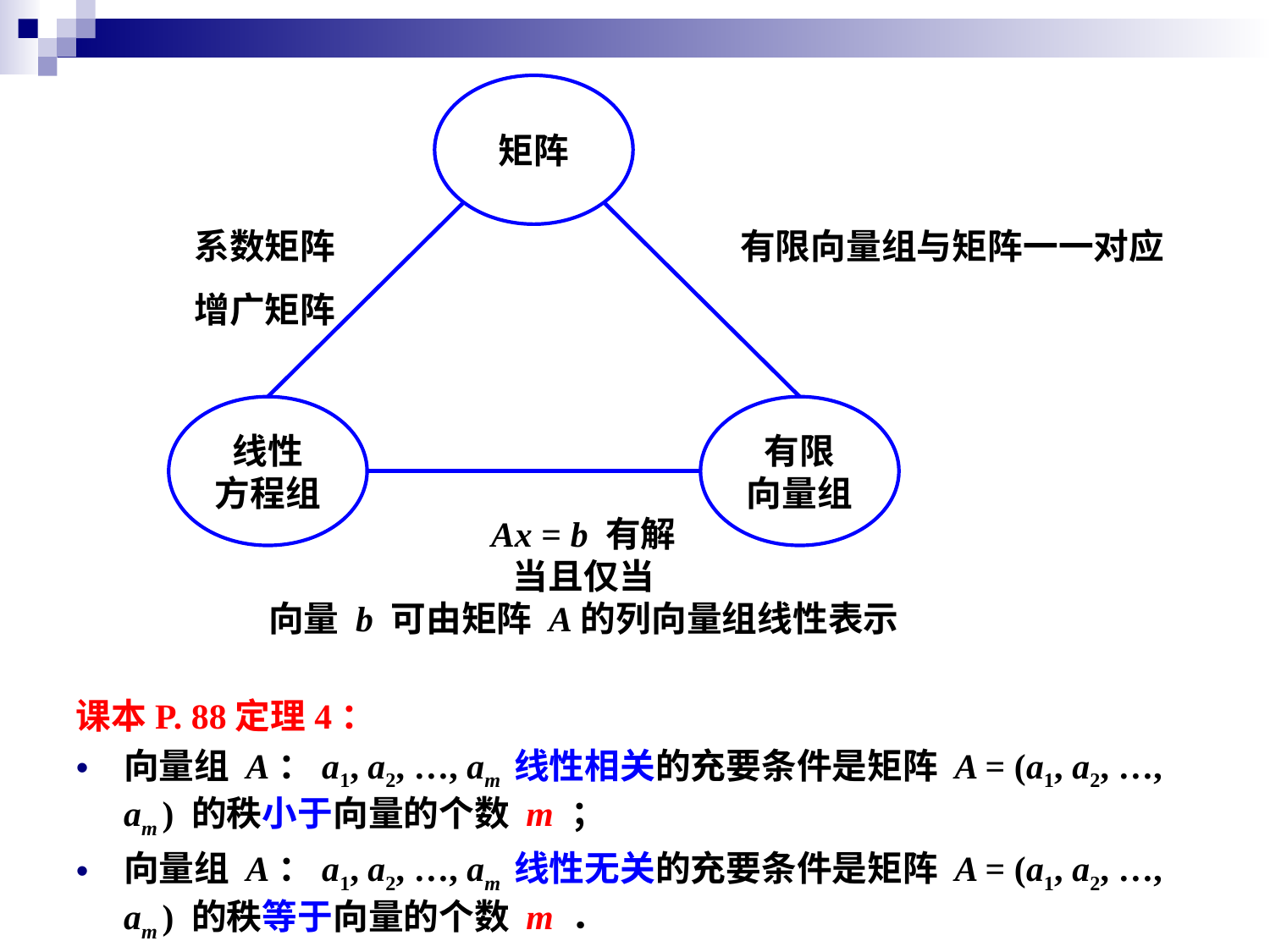

矩阵
系数矩阵
增广矩阵
有限向量组与矩阵一一对应
线性
方程组
有限
向量组
Ax = b 有解
当且仅当
向量 b 可由矩阵 A的列向量组线性表示
课本P. 88定理4：
向量组 A：a1, a2, …, am 线性相关的充要条件是矩阵 A = (a1, a2, …, am ) 的秩小于向量的个数 m ；
向量组 A：a1, a2, …, am 线性无关的充要条件是矩阵 A = (a1, a2, …, am ) 的秩等于向量的个数 m ．